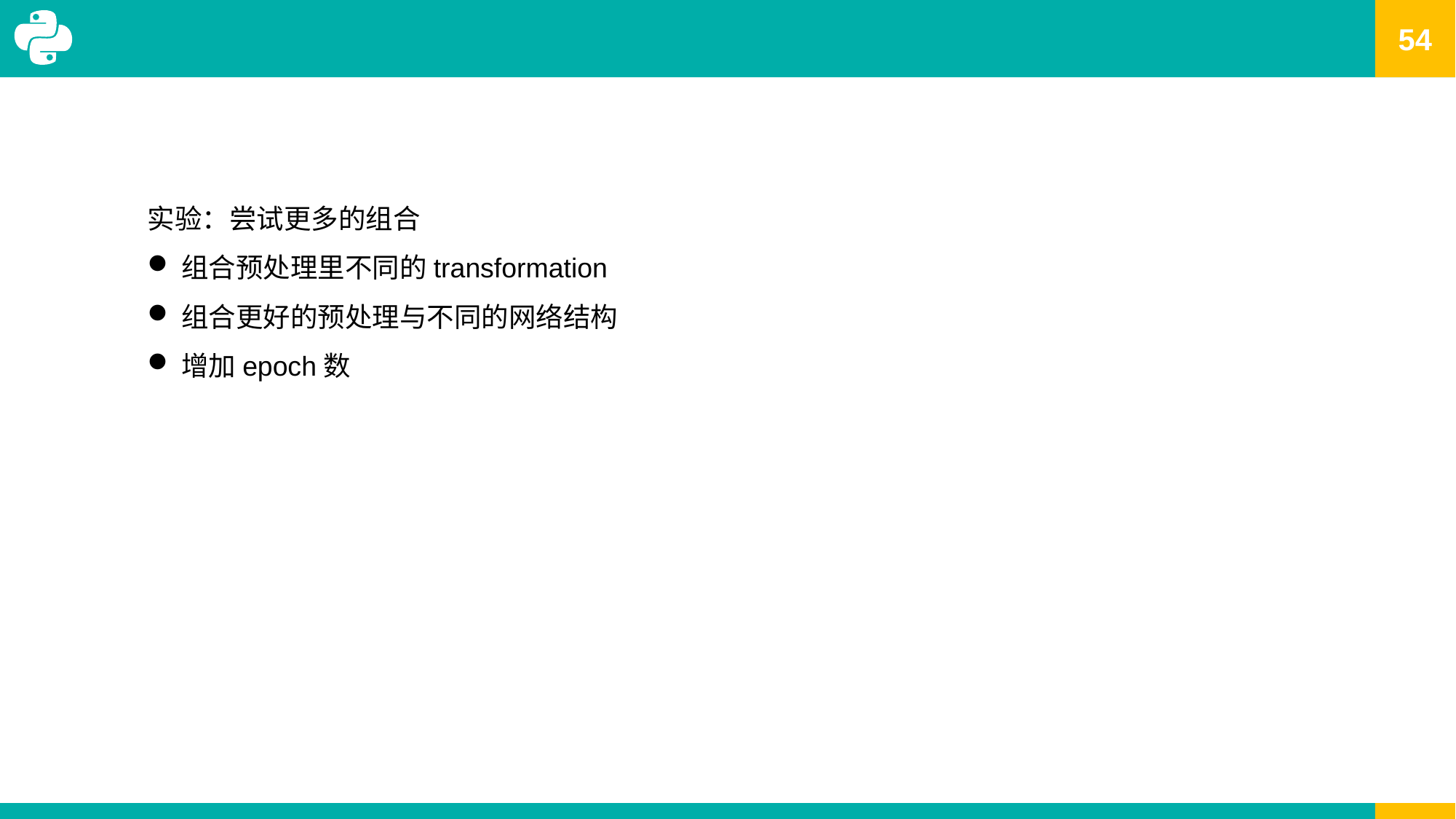

实验：尝试更多的组合
组合预处理里不同的transformation
组合更好的预处理与不同的网络结构
增加epoch数